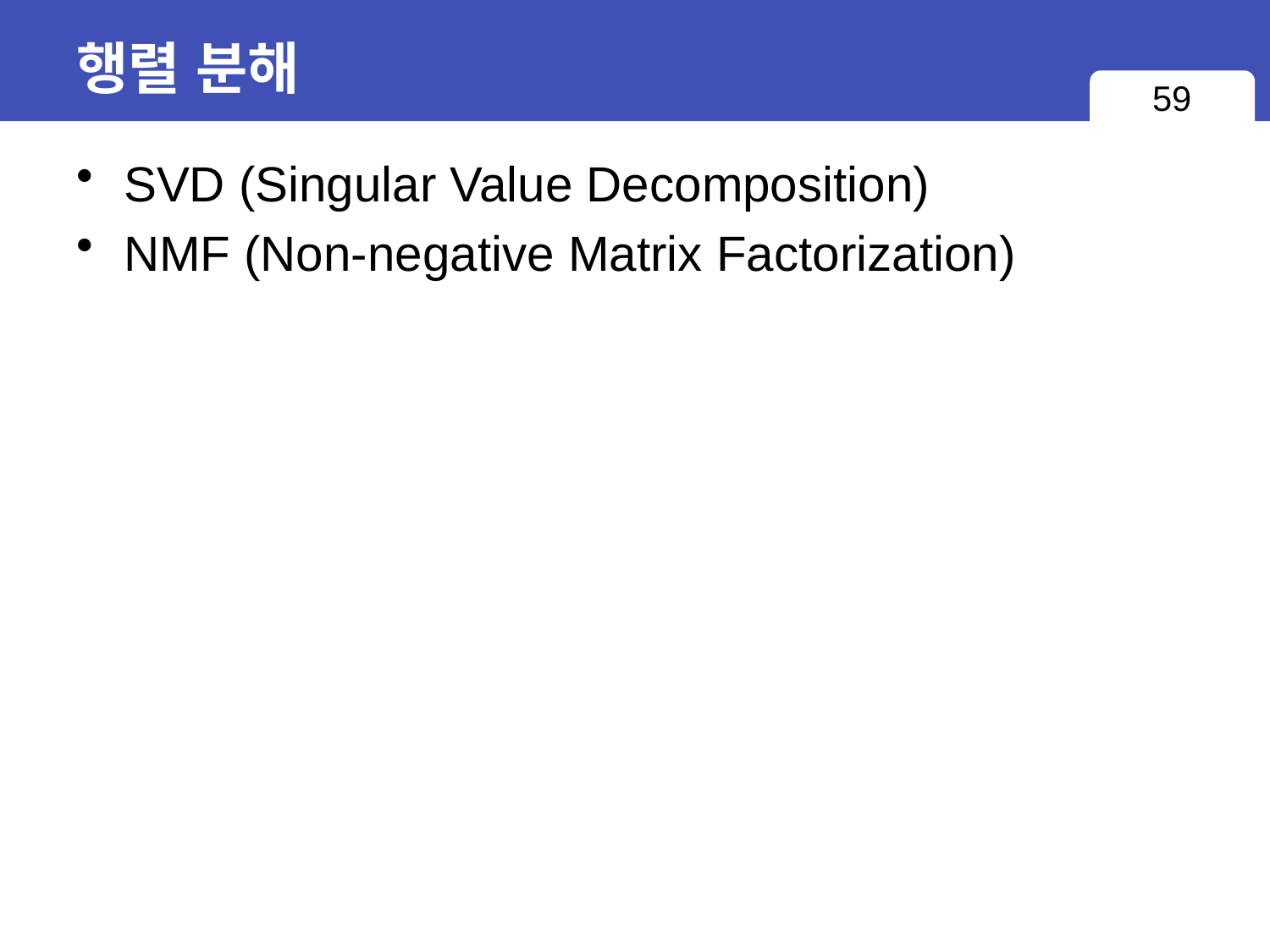

# 행렬 분해
59
SVD (Singular Value Decomposition)
NMF (Non-negative Matrix Factorization)